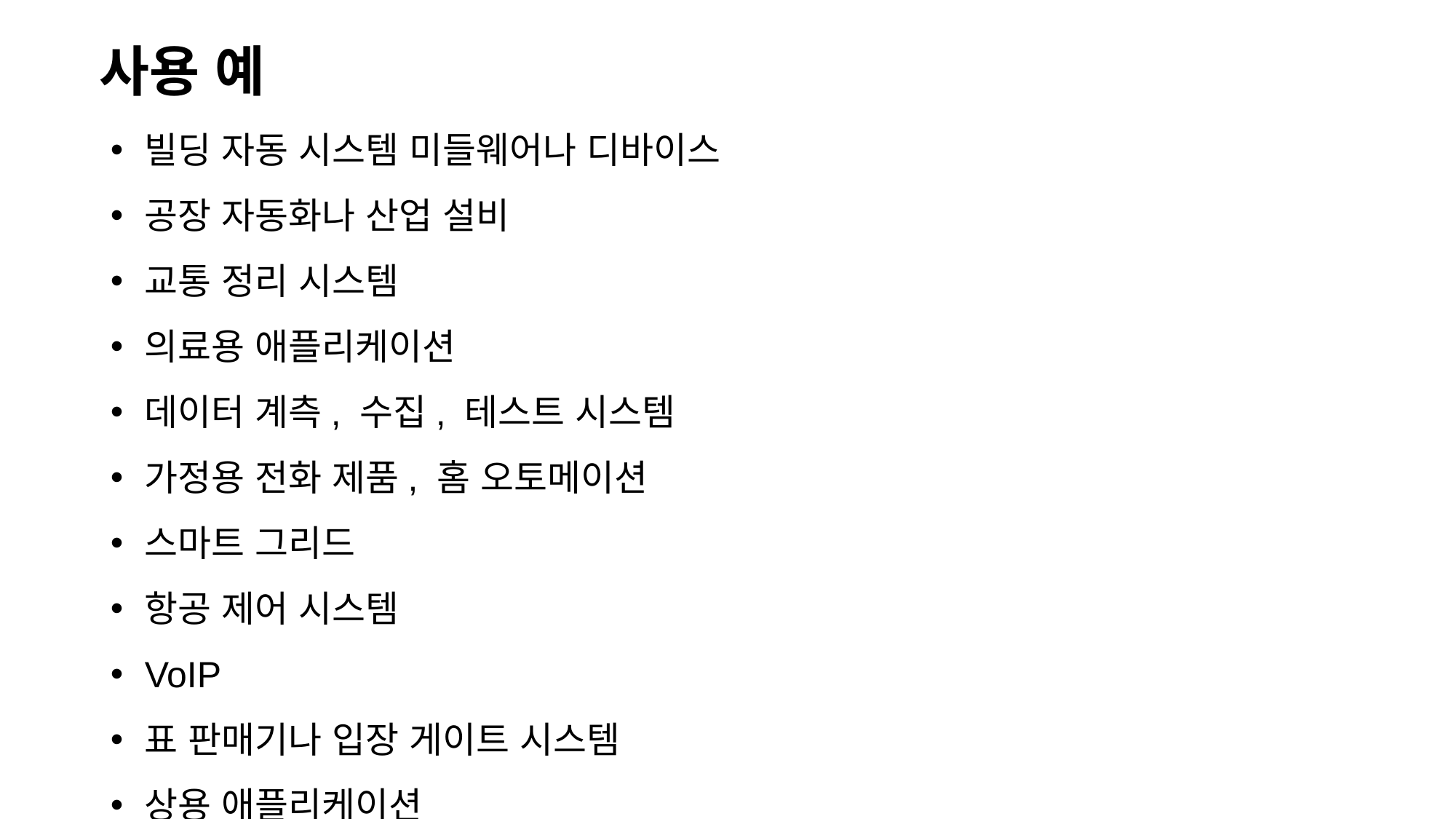

사용 예
빌딩 자동 시스템 미들웨어나 디바이스
공장 자동화나 산업 설비
교통 정리 시스템
의료용 애플리케이션
데이터 계측, 수집, 테스트 시스템
가정용 전화 제품, 홈 오토메이션
스마트 그리드
항공 제어 시스템
VoIP
표 판매기나 입장 게이트 시스템
상용 애플리케이션